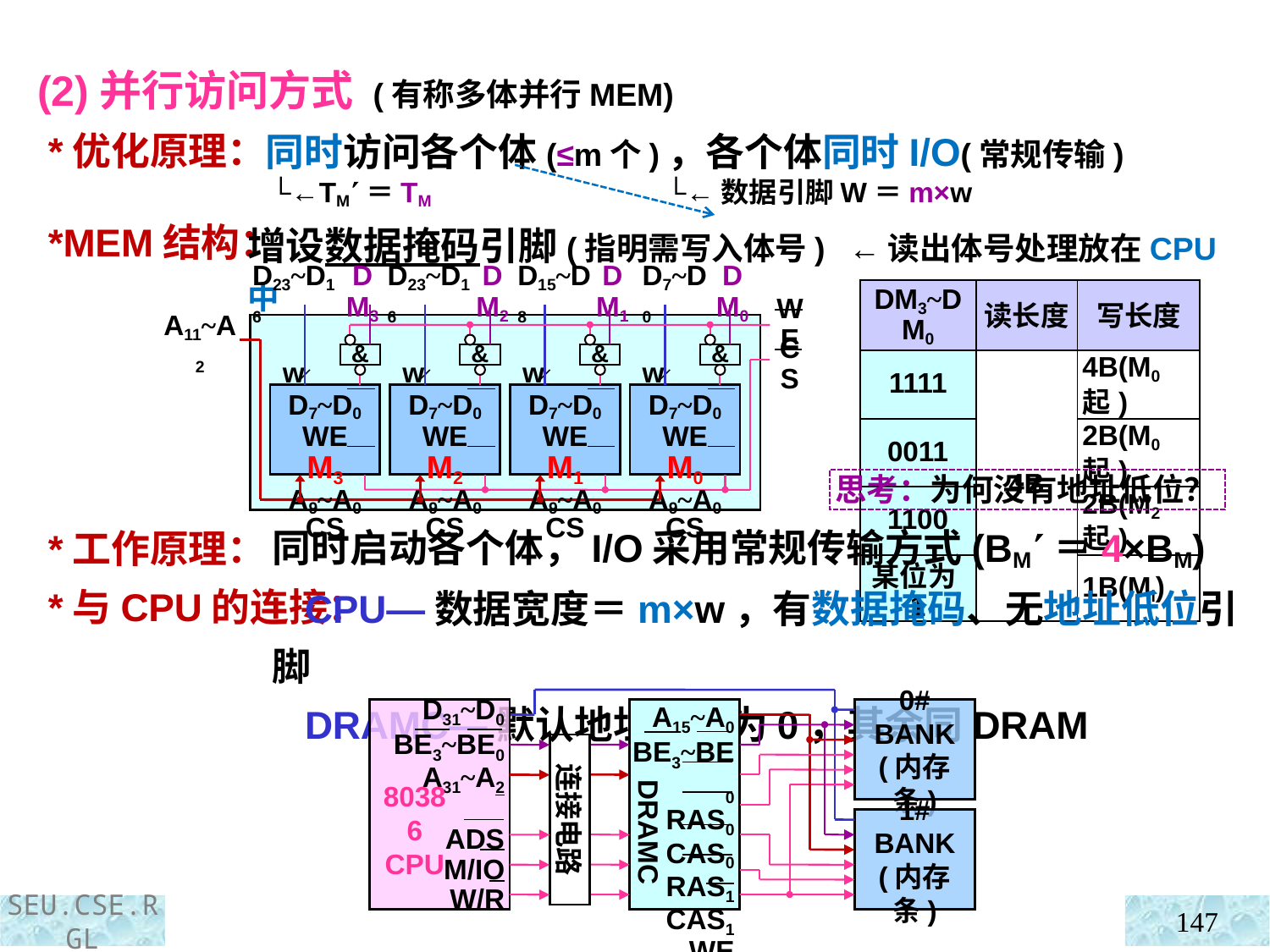

(2)并行访问方式 (有称多体并行MEM)
 *优化原理：

 *MEM结构：

 *工作原理：
 *与CPU的连接：
 同时访问各个体(≤m个)，各个体同时I/O(常规传输)
   └←TM′＝TM                              └←数据引脚W＝m×w
增设数据掩码引脚(指明需写入体号)   ←读出体号处理放在CPU中
D23~D16
DM3
D23~D16
DM2
D15~D8
DM1
D7~D0
DM0
WE

A11~A2

&
&
&
&
CS
w
w
w
w

D7~D0 WE
M3
A9~A0 CS
D7~D0 WE
M2
A9~A0 CS
D7~D0 WE
M1
A9~A0 CS
D7~D0 WE
M0
A9~A0 CS
| DM3~DM0 | 读长度 | 写长度 |
| --- | --- | --- |
| 1111 | 4B | 4B(M0起) |
| 0011 |  | 2B(M0起) |
| 1100 |  | 2B(M2起) |
| 某位为1 |  | 1B(Mi) |
思考：为何没有地址低位？
同时启动各个体，I/O采用常规传输方式(BM′＝4×BM)
   CPU—数据宽度＝m×w，有数据掩码、无地址低位引脚
   DRAMC—默认地址低位为0，其余同DRAM

 D31~D0
BE3~BE0
A31~A2

ADS
M/IO
W/R

A15~A0
BE3~BE0
RAS0
CAS0
RAS1
CAS1
WE
0# BANK
(内存条)
连接电路
DRAMC
80386
CPU
1# BANK
(内存条)
147